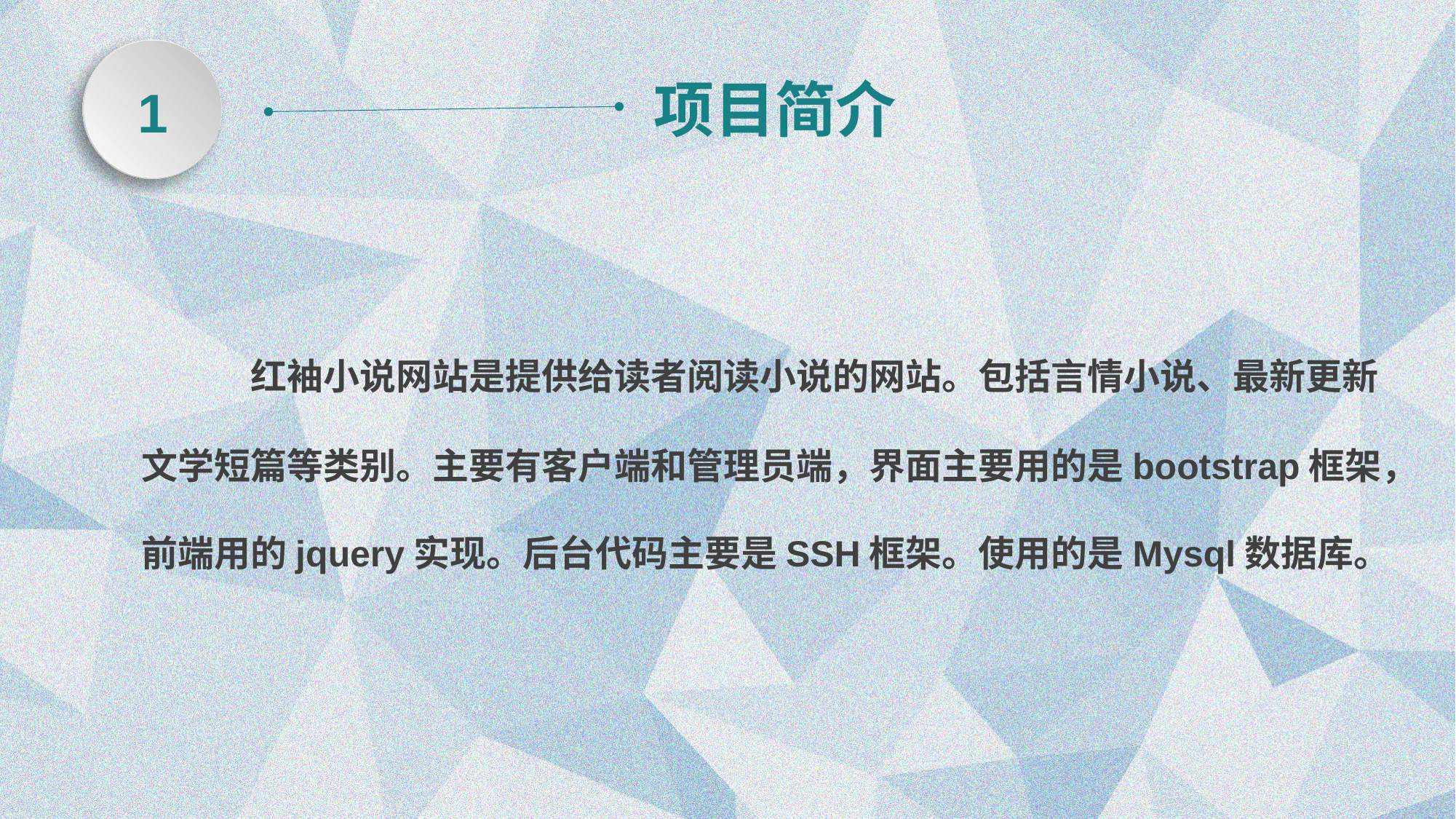

项目简介
1
	红袖小说网站是提供给读者阅读小说的网站。包括言情小说、最新更新文学短篇等类别。主要有客户端和管理员端，界面主要用的是bootstrap框架，前端用的jquery实现。后台代码主要是SSH框架。使用的是Mysql数据库。